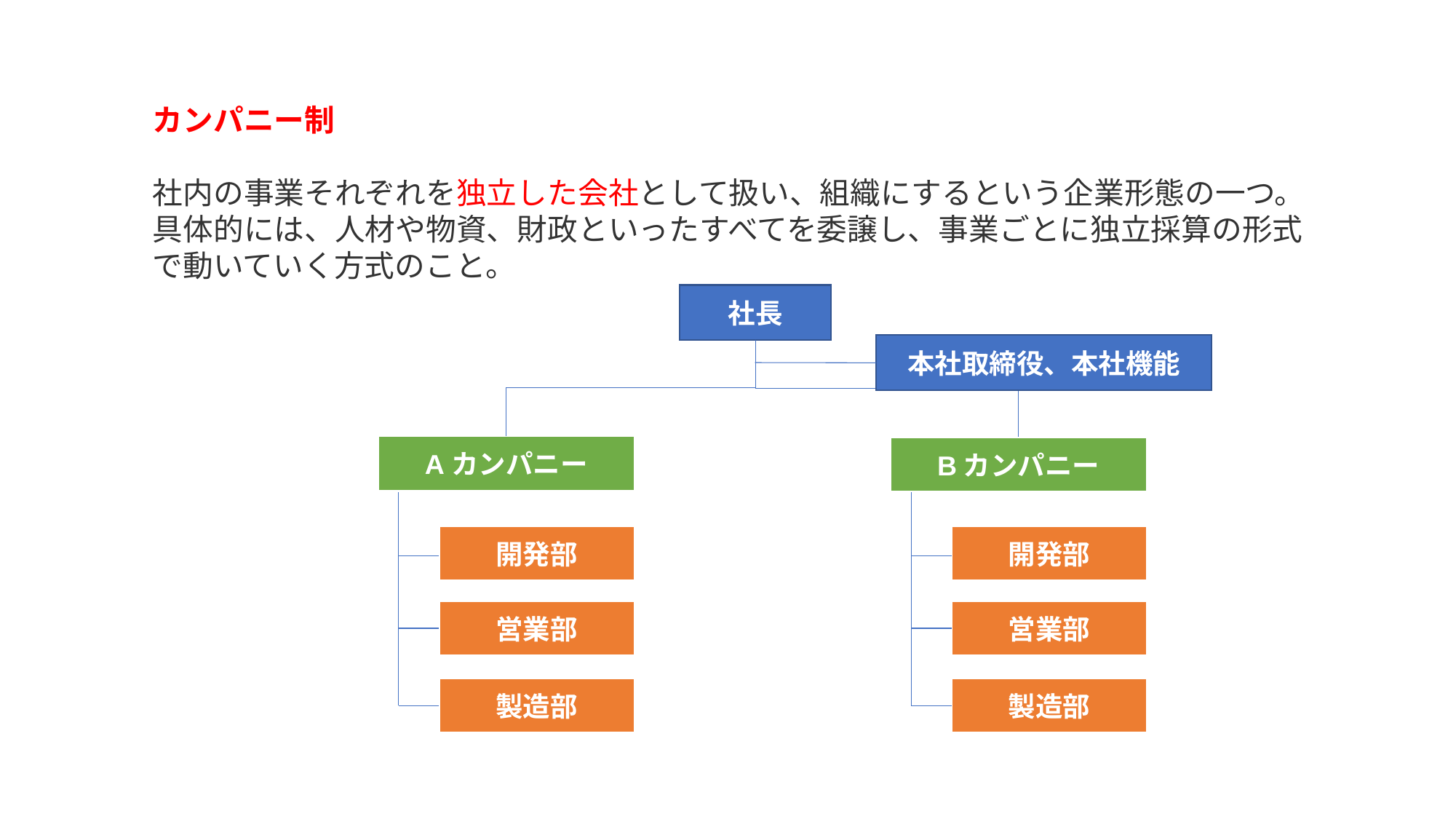

カンパニー制

社内の事業それぞれを独立した会社として扱い、組織にするという企業形態の一つ。具体的には、人材や物資、財政といったすべてを委譲し、事業ごとに独立採算の形式で動いていく方式のこと。
社長
本社取締役、本社機能
Aカンパニー
Bカンパニー
開発部
開発部
営業部
営業部
製造部
製造部